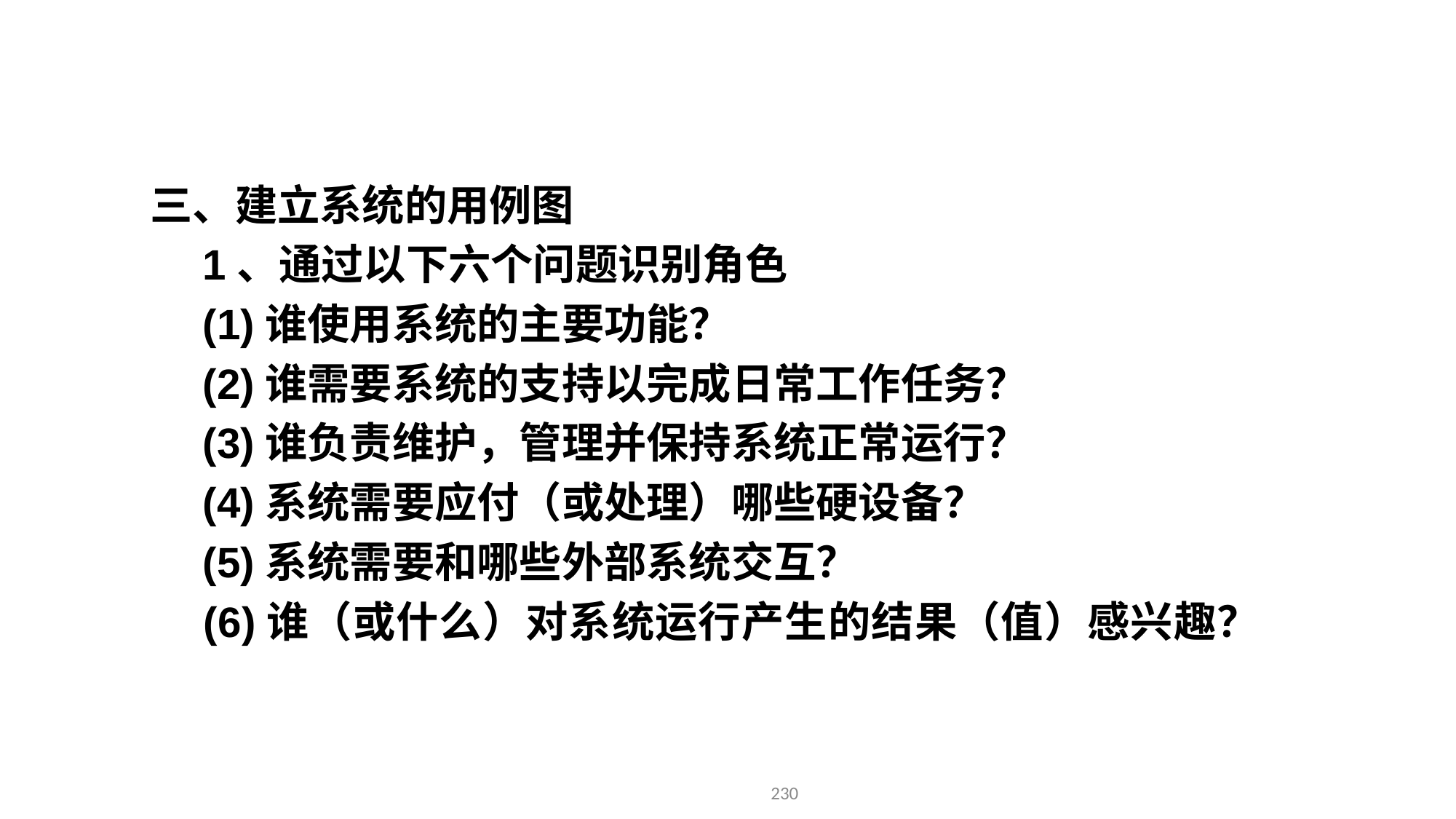

三、建立系统的用例图
　1、通过以下六个问题识别角色
　(1)谁使用系统的主要功能？
　(2)谁需要系统的支持以完成日常工作任务？
　(3)谁负责维护，管理并保持系统正常运行？
　(4)系统需要应付（或处理）哪些硬设备？
　(5)系统需要和哪些外部系统交互？
　(6)谁（或什么）对系统运行产生的结果（值）感兴趣？
230